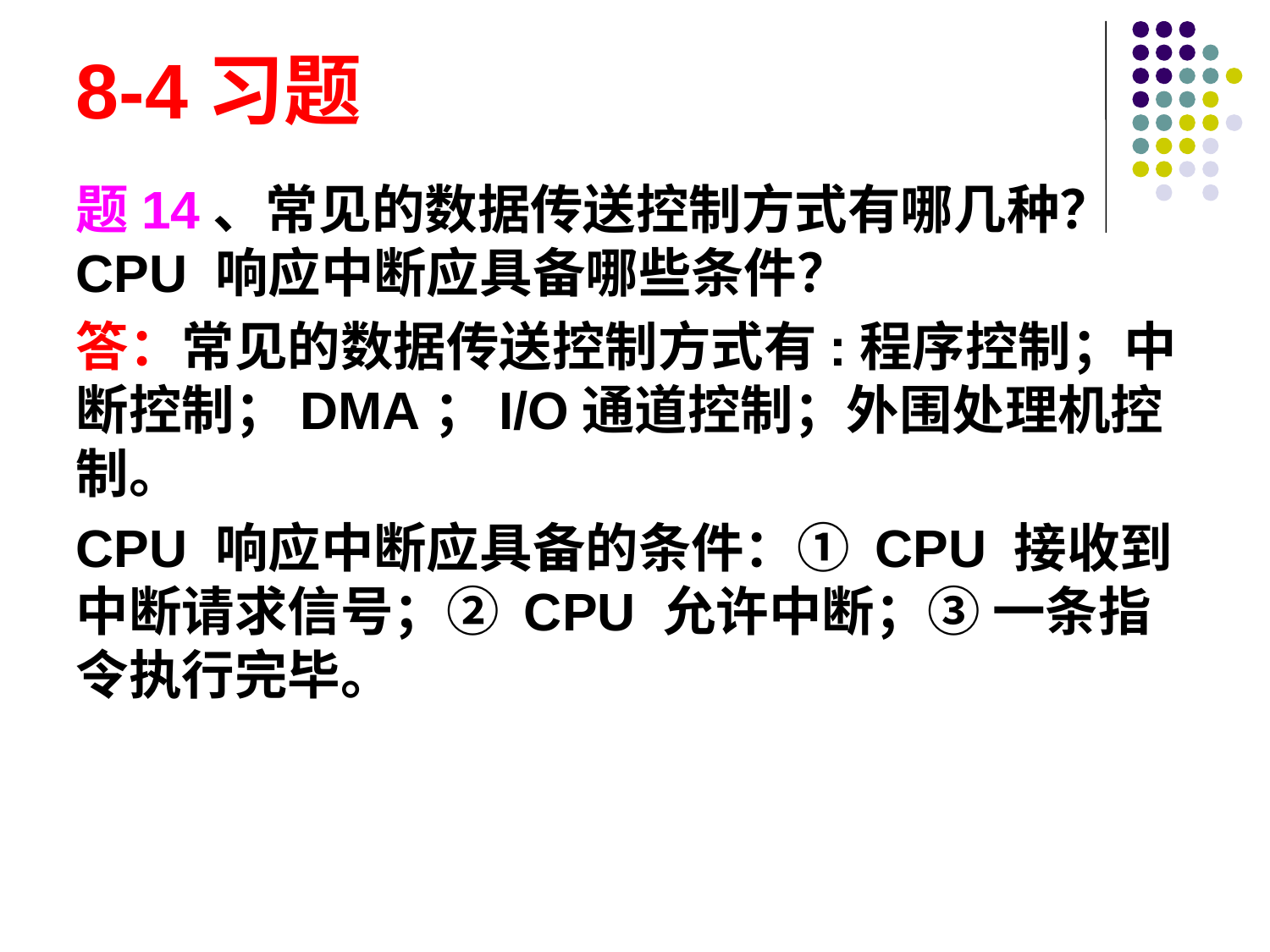

# 8-4习题
题14、常见的数据传送控制方式有哪几种？CPU 响应中断应具备哪些条件？
答：常见的数据传送控制方式有:程序控制；中断控制；DMA；I/O通道控制；外围处理机控制。
CPU 响应中断应具备的条件：① CPU 接收到中断请求信号；② CPU 允许中断；③ 一条指令执行完毕。